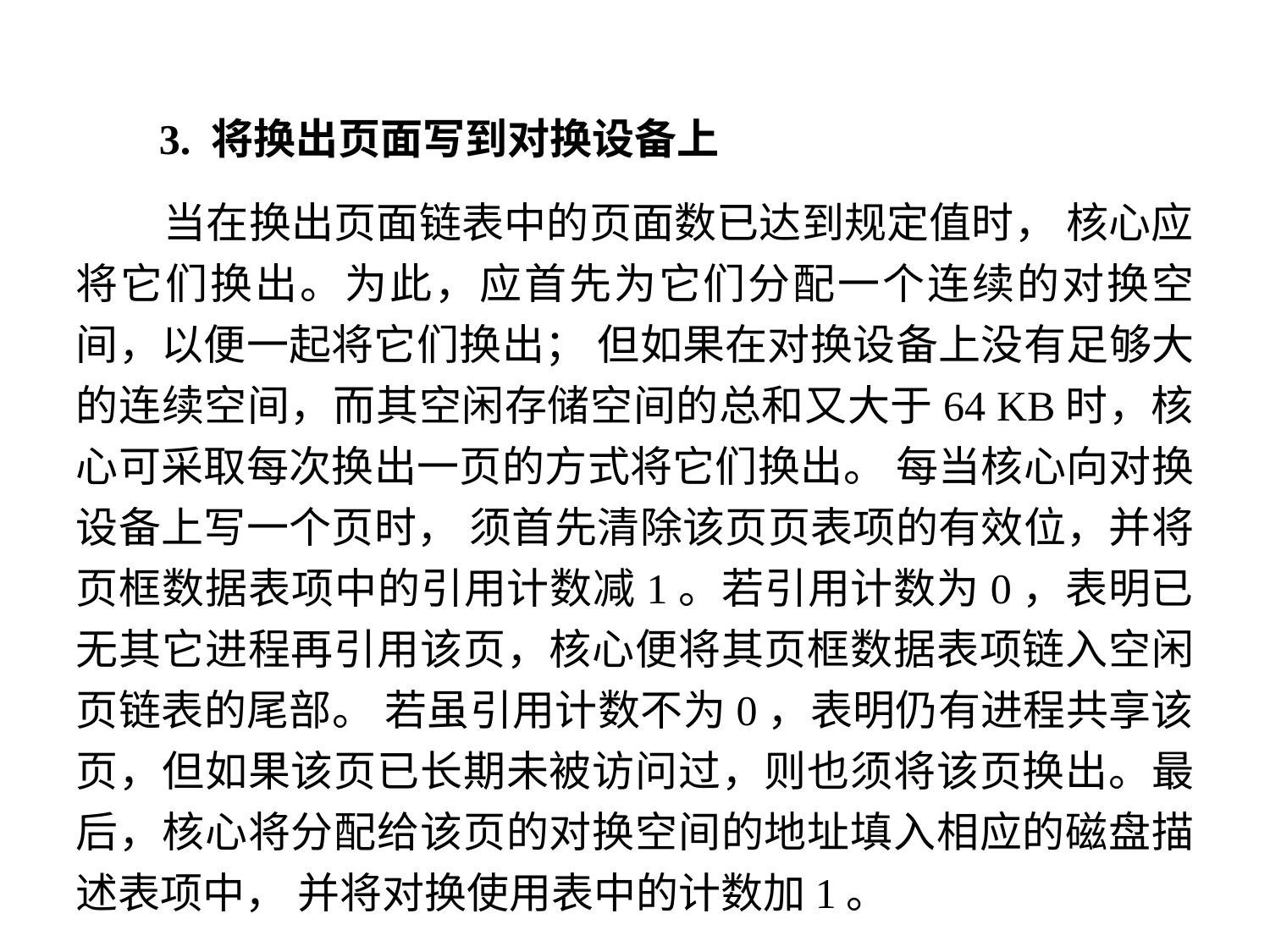

3. 将换出页面写到对换设备上
        当在换出页面链表中的页面数已达到规定值时， 核心应将它们换出。为此，应首先为它们分配一个连续的对换空间，以便一起将它们换出； 但如果在对换设备上没有足够大的连续空间，而其空闲存储空间的总和又大于64 KB时，核心可采取每次换出一页的方式将它们换出。 每当核心向对换设备上写一个页时， 须首先清除该页页表项的有效位，并将页框数据表项中的引用计数减1。若引用计数为0，表明已无其它进程再引用该页，核心便将其页框数据表项链入空闲页链表的尾部。 若虽引用计数不为0，表明仍有进程共享该页，但如果该页已长期未被访问过，则也须将该页换出。最后，核心将分配给该页的对换空间的地址填入相应的磁盘描述表项中， 并将对换使用表中的计数加1。